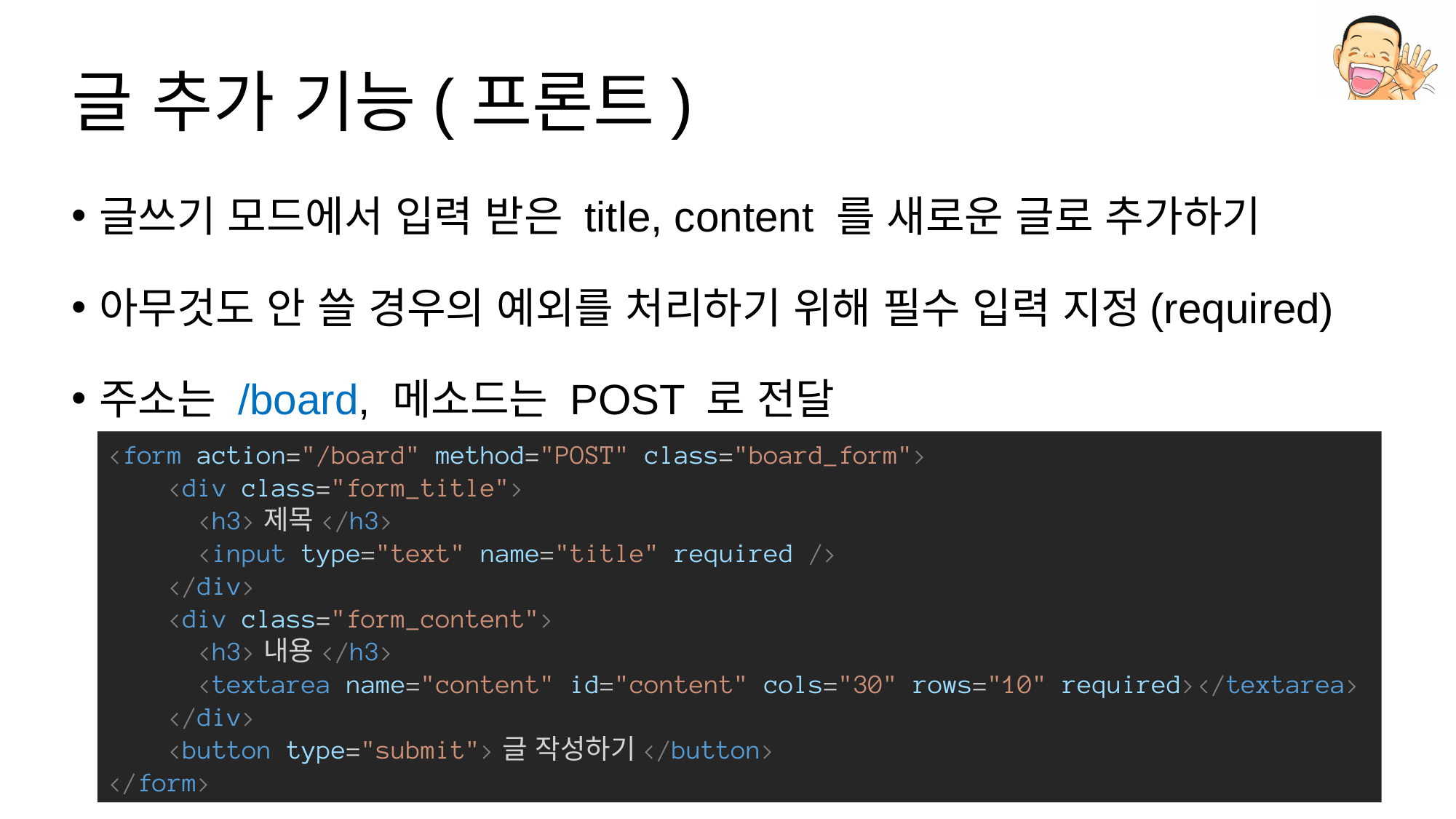

# 글 추가 기능(프론트)
글쓰기 모드에서 입력 받은 title, content 를 새로운 글로 추가하기
아무것도 안 쓸 경우의 예외를 처리하기 위해 필수 입력 지정(required)
주소는 /board, 메소드는 POST 로 전달
<form action="/board" method="POST" class="board_form">
    <div class="form_title">
      <h3>제목</h3>
      <input type="text" name="title" required />
    </div>
    <div class="form_content">
      <h3>내용</h3>
      <textarea name="content" id="content" cols="30" rows="10" required></textarea>
    </div>
    <button type="submit">글 작성하기</button>
</form>